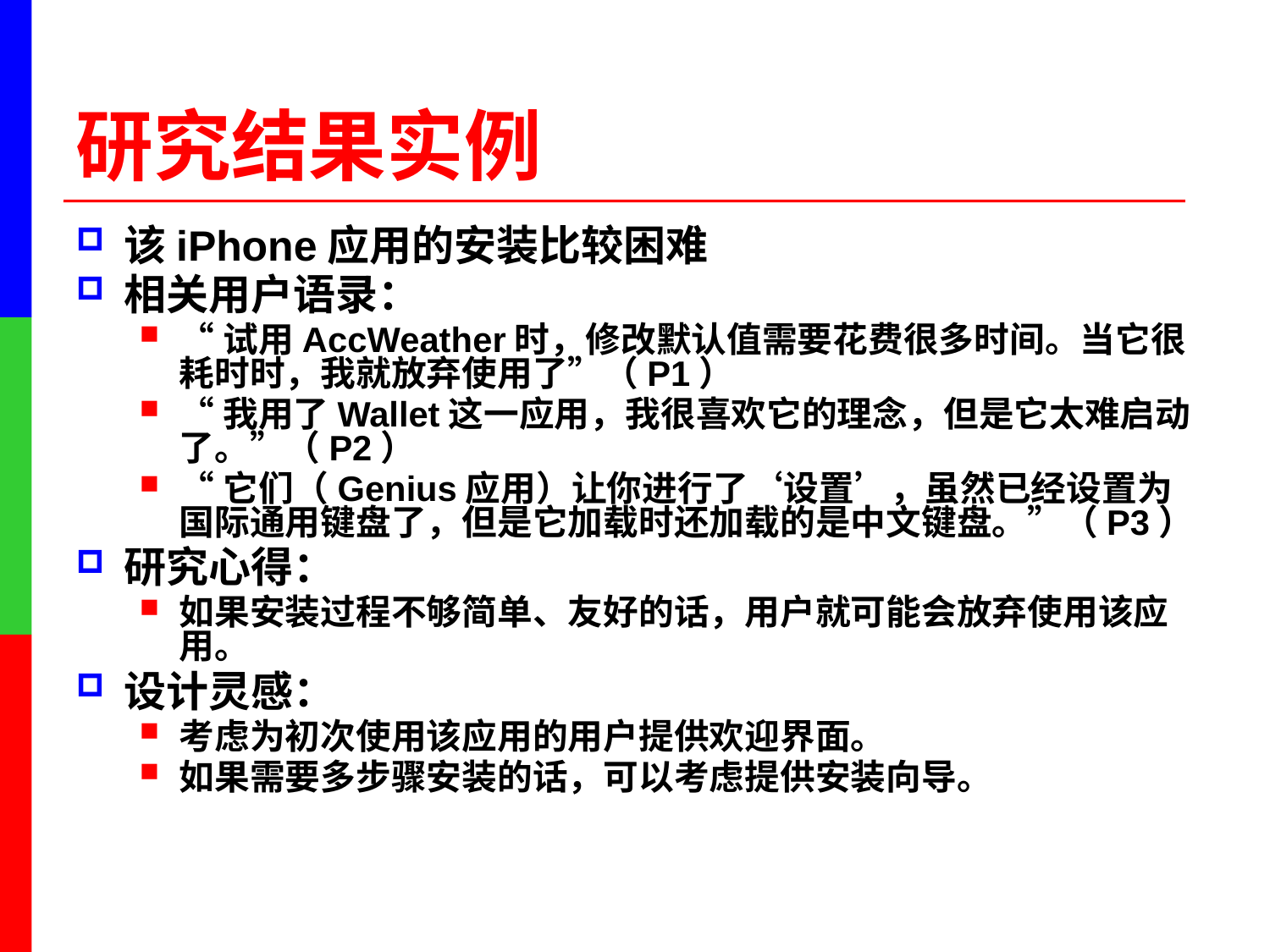

# 研究结果实例
该iPhone应用的安装比较困难
相关用户语录：
“试用AccWeather时，修改默认值需要花费很多时间。当它很耗时时，我就放弃使用了”（P1）
“我用了Wallet这一应用，我很喜欢它的理念，但是它太难启动了。”（P2）
“它们（Genius应用）让你进行了‘设置’，虽然已经设置为国际通用键盘了，但是它加载时还加载的是中文键盘。”（P3）
研究心得：
如果安装过程不够简单、友好的话，用户就可能会放弃使用该应用。
设计灵感：
考虑为初次使用该应用的用户提供欢迎界面。
如果需要多步骤安装的话，可以考虑提供安装向导。